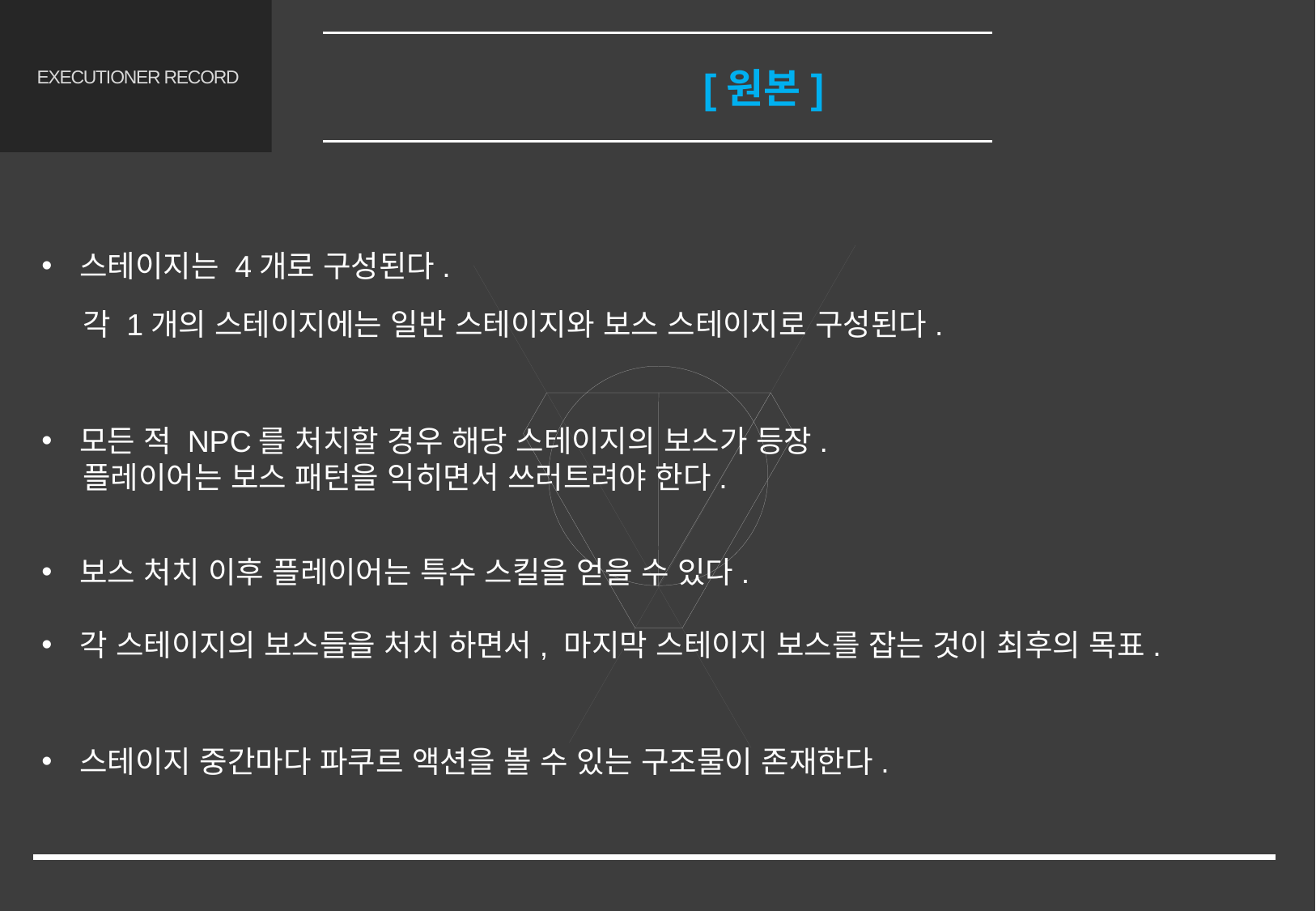

플레이
3.1 플레이 [원본]
# EXECUTIONER RECORD
스테이지는 4개로 구성된다.
    각 1개의 스테이지에는 일반 스테이지와 보스 스테이지로 구성된다.

모든 적 NPC를 처치할 경우 해당 스테이지의 보스가 등장.
    플레이어는 보스 패턴을 익히면서 쓰러트려야 한다.

보스 처치 이후 플레이어는 특수 스킬을 얻을 수 있다.

각 스테이지의 보스들을 처치 하면서, 마지막 스테이지 보스를 잡는 것이 최후의 목표.

스테이지 중간마다 파쿠르 액션을 볼 수 있는 구조물이 존재한다.

12/65